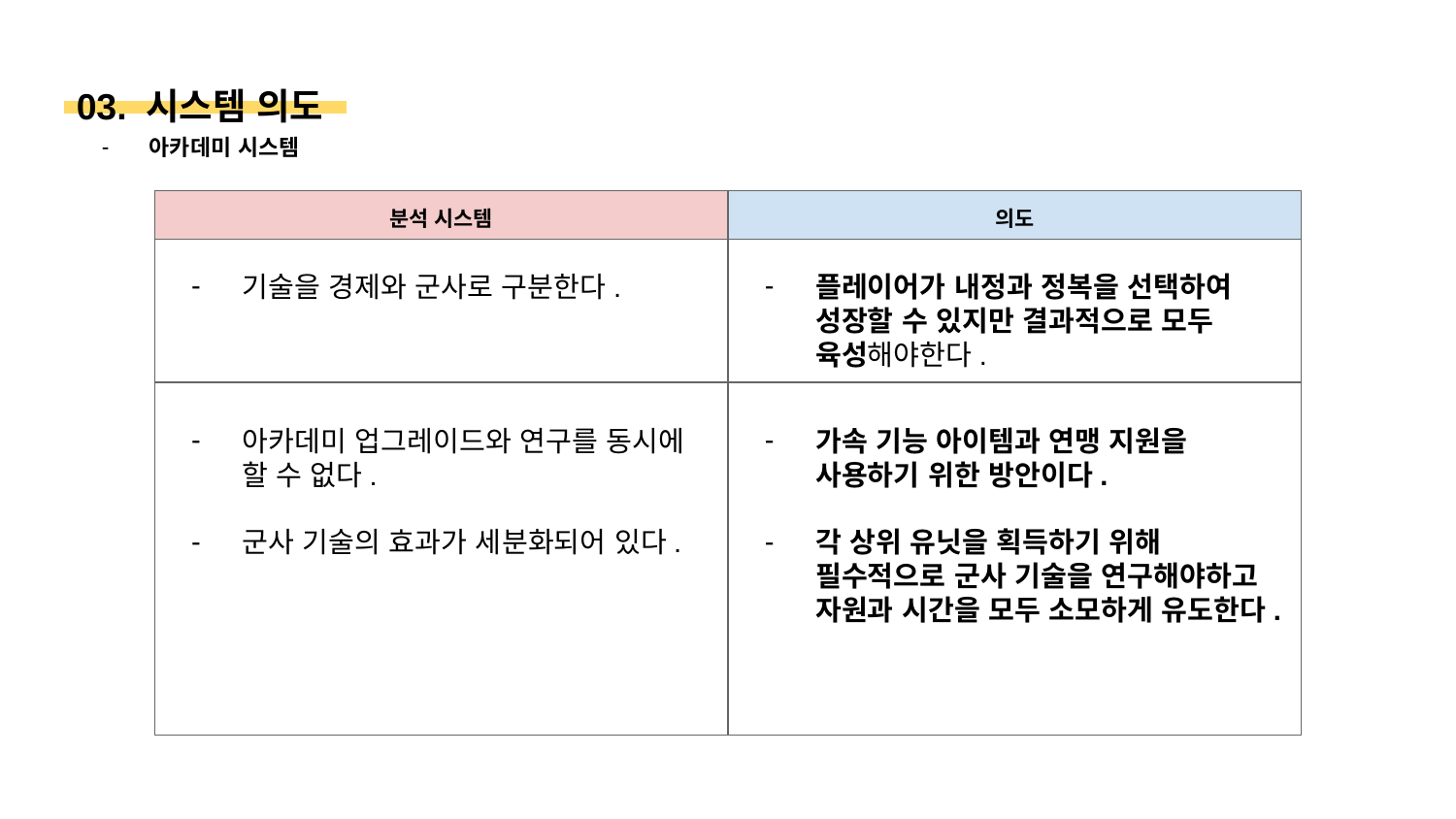

03. 시스템 의도
아카데미 시스템

분석 시스템
의도
기술을 경제와 군사로 구분한다.
플레이어가 내정과 정복을 선택하여 성장할 수 있지만 결과적으로 모두 육성해야한다.
아카데미 업그레이드와 연구를 동시에 할 수 없다.

군사 기술의 효과가 세분화되어 있다.
가속 기능 아이템과 연맹 지원을 사용하기 위한 방안이다.

각 상위 유닛을 획득하기 위해 필수적으로 군사 기술을 연구해야하고 자원과 시간을 모두 소모하게 유도한다.